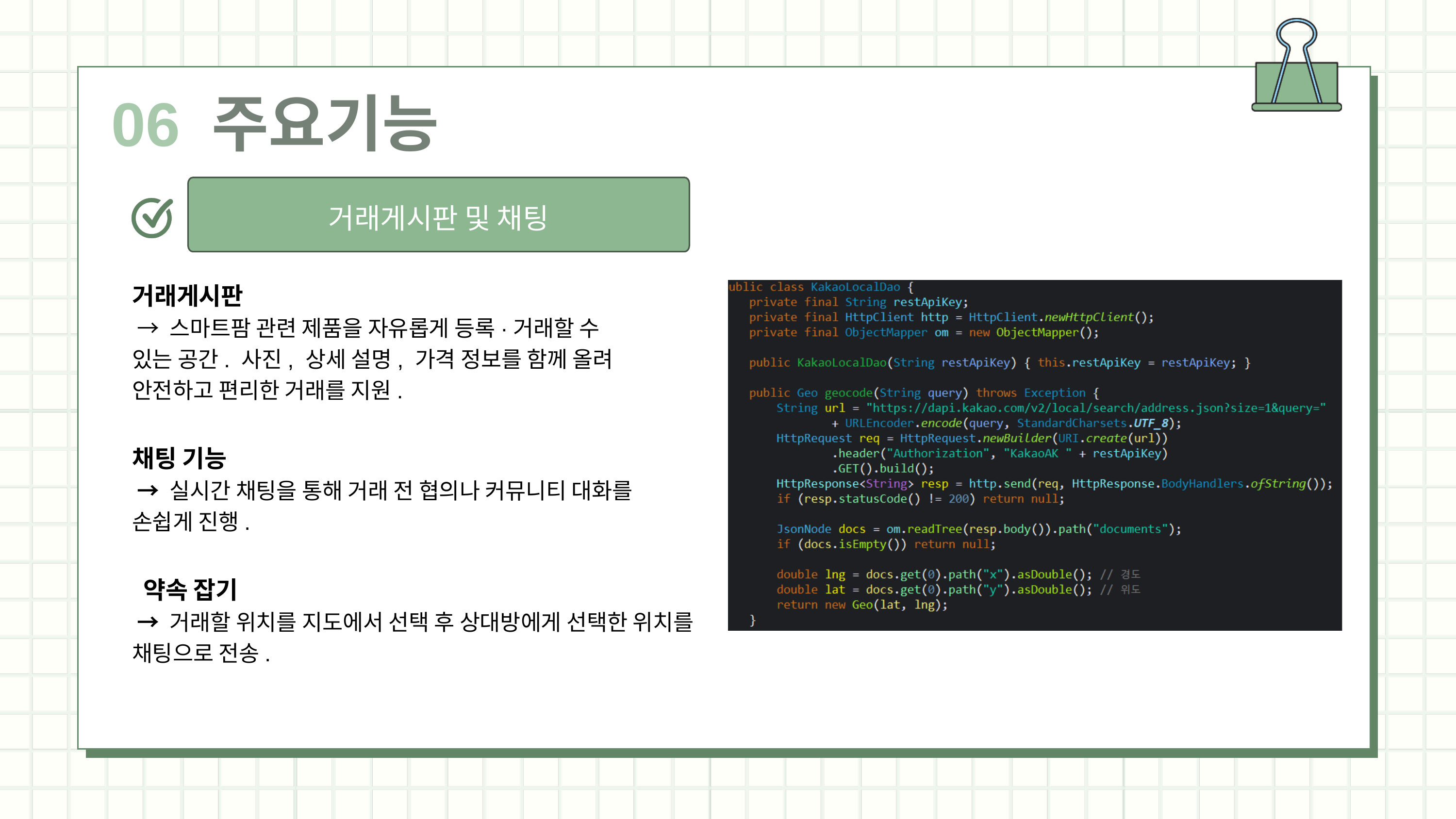

06 주요기능
거래게시판 및 채팅

거래게시판
 → 스마트팜 관련 제품을 자유롭게 등록·거래할 수
있는 공간. 사진, 상세 설명, 가격 정보를 함께 올려 안전하고 편리한 거래를 지원.

채팅 기능
 → 실시간 채팅을 통해 거래 전 협의나 커뮤니티 대화를 손쉽게 진행.

 약속 잡기
 → 거래할 위치를 지도에서 선택 후 상대방에게 선택한 위치를 채팅으로 전송.